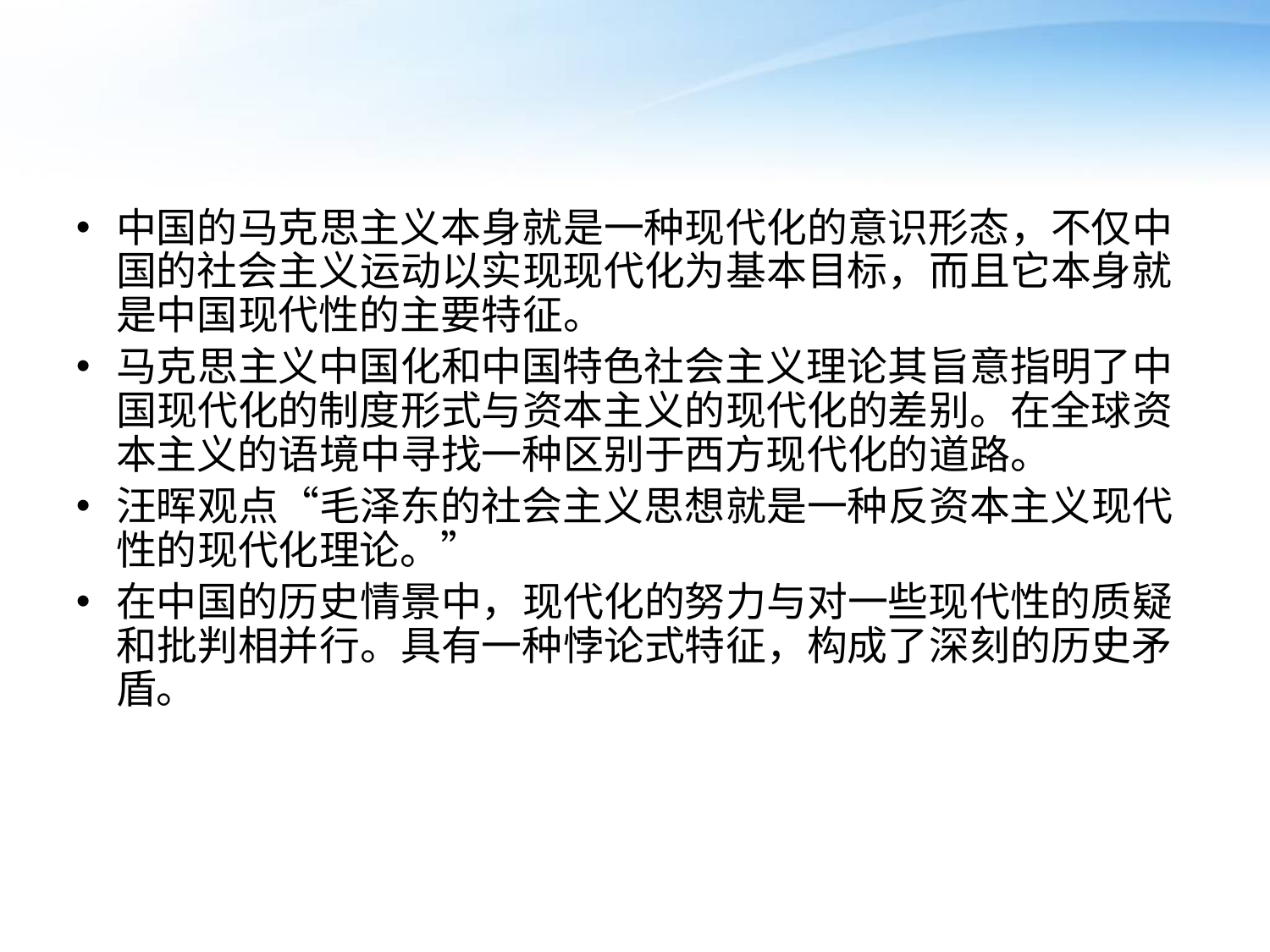

#
中国的马克思主义本身就是一种现代化的意识形态，不仅中国的社会主义运动以实现现代化为基本目标，而且它本身就是中国现代性的主要特征。
马克思主义中国化和中国特色社会主义理论其旨意指明了中国现代化的制度形式与资本主义的现代化的差别。在全球资本主义的语境中寻找一种区别于西方现代化的道路。
汪晖观点“毛泽东的社会主义思想就是一种反资本主义现代性的现代化理论。”
在中国的历史情景中，现代化的努力与对一些现代性的质疑和批判相并行。具有一种悖论式特征，构成了深刻的历史矛盾。